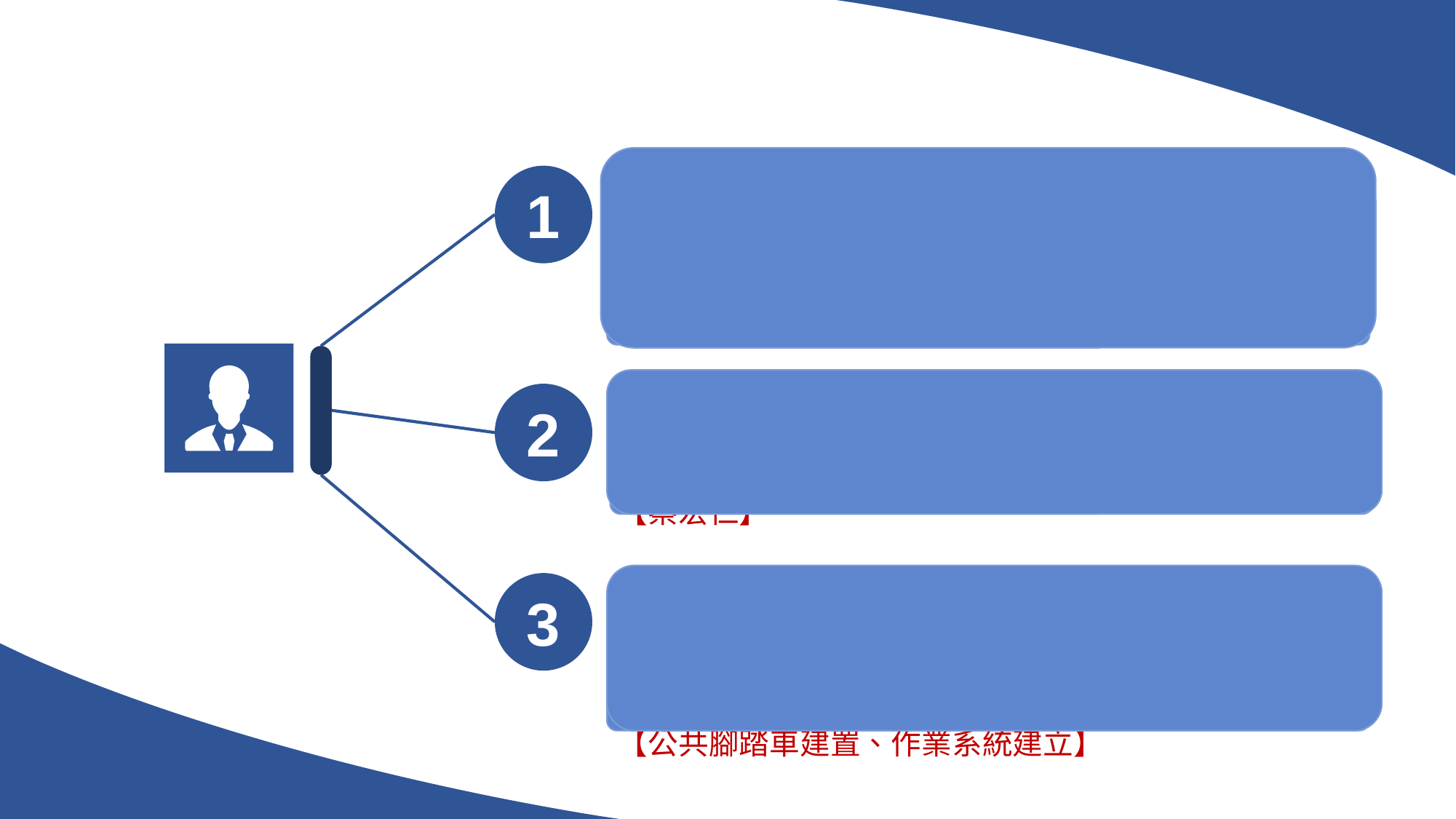

| 如果有一輛車，小明坐在主駕駛，小李坐在副駕駛，小黑坐在後面，請問這輛車是誰的? 【如果的】 |  |  |  |  |  |  |  |
| --- | --- | --- | --- | --- | --- | --- | --- |
|  |  |  |  |  |  |  |  |
| 水靈科技的董事長叫什麼? 【蔡宏仁】 |  |  |  |  |  |  |  |
|  |  |  |  |  |  |  |  |
| 軟硬體設施開發設計總共分幾大部門? 【公共腳踏車建置、作業系統建立】 |  |  |  |  |  |  |  |

1
2
3